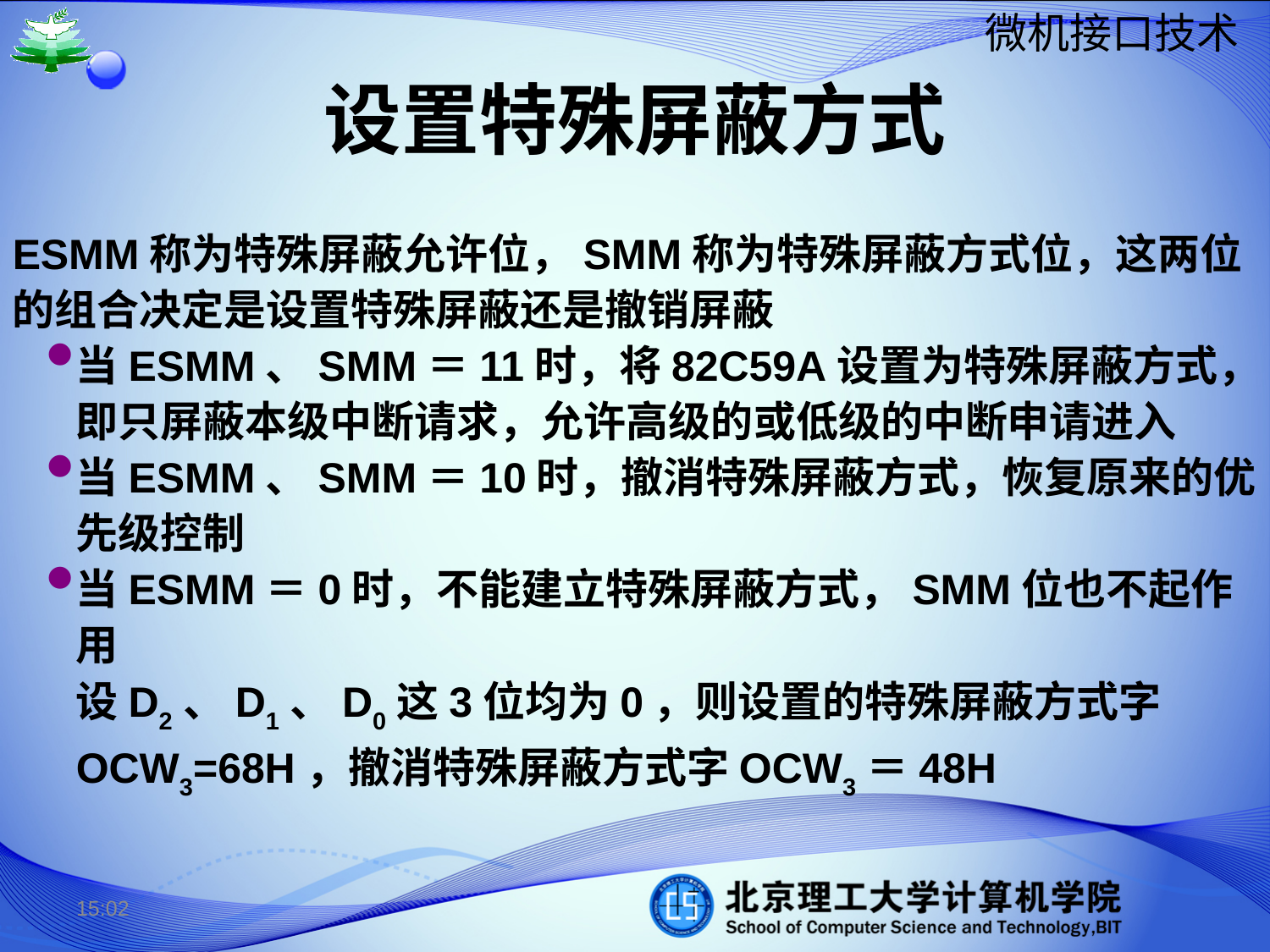

# 设置特殊屏蔽方式
ESMM称为特殊屏蔽允许位，SMM称为特殊屏蔽方式位，这两位的组合决定是设置特殊屏蔽还是撤销屏蔽
当ESMM、SMM＝11时，将82C59A设置为特殊屏蔽方式，即只屏蔽本级中断请求，允许高级的或低级的中断申请进入
当ESMM、SMM＝10时，撤消特殊屏蔽方式，恢复原来的优先级控制
当ESMM＝0时，不能建立特殊屏蔽方式，SMM位也不起作用
设D2、D1、D0这3位均为0，则设置的特殊屏蔽方式字OCW3=68H，撤消特殊屏蔽方式字OCW3＝48H
15:02